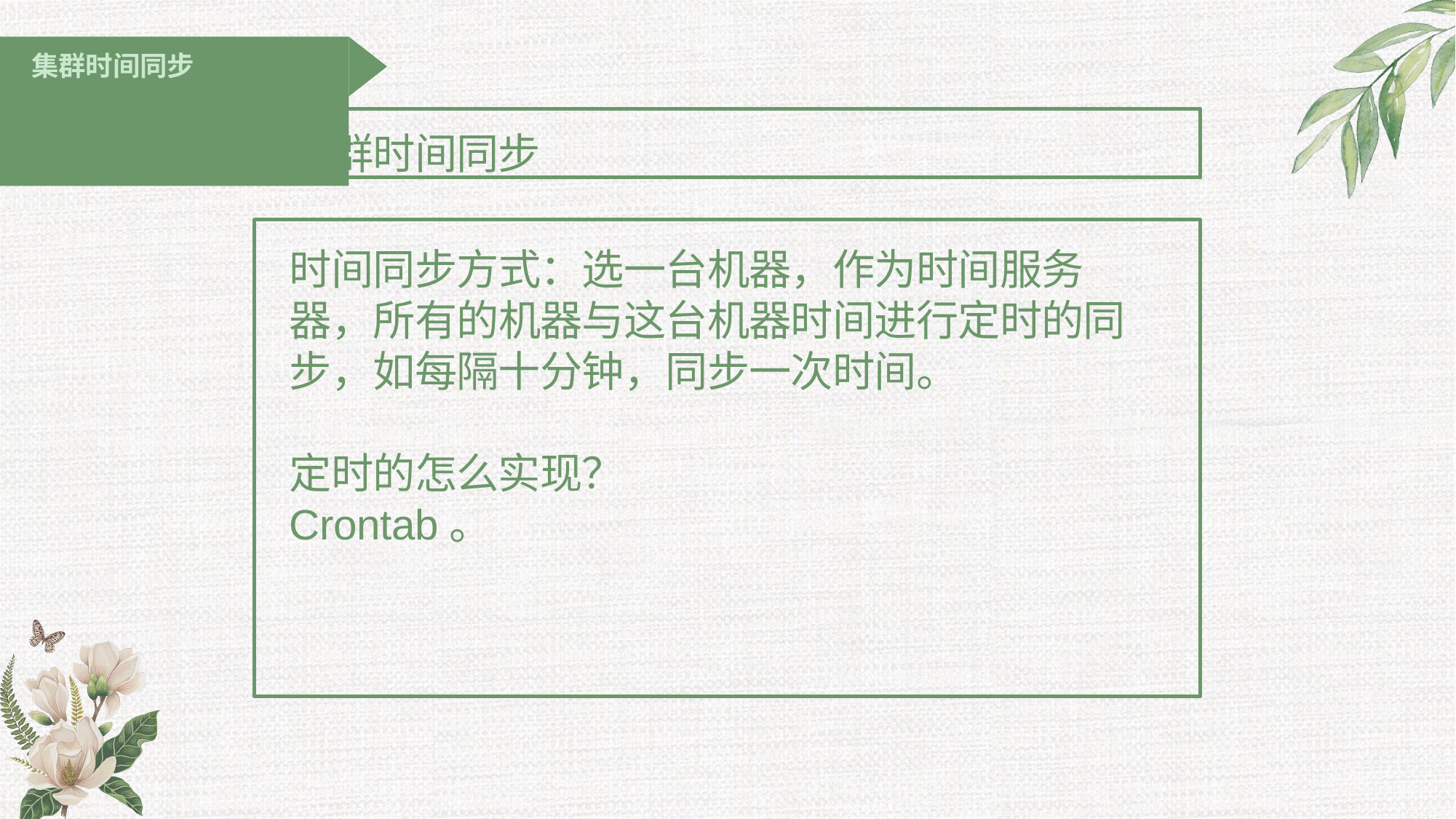

# 集群时间同步
集群时间同步

时间同步方式：选一台机器，作为时间服务 器，所有的机器与这台机器时间进行定时的同步，如每隔十分钟，同步一次时间。
定时的怎么实现？
Crontab。